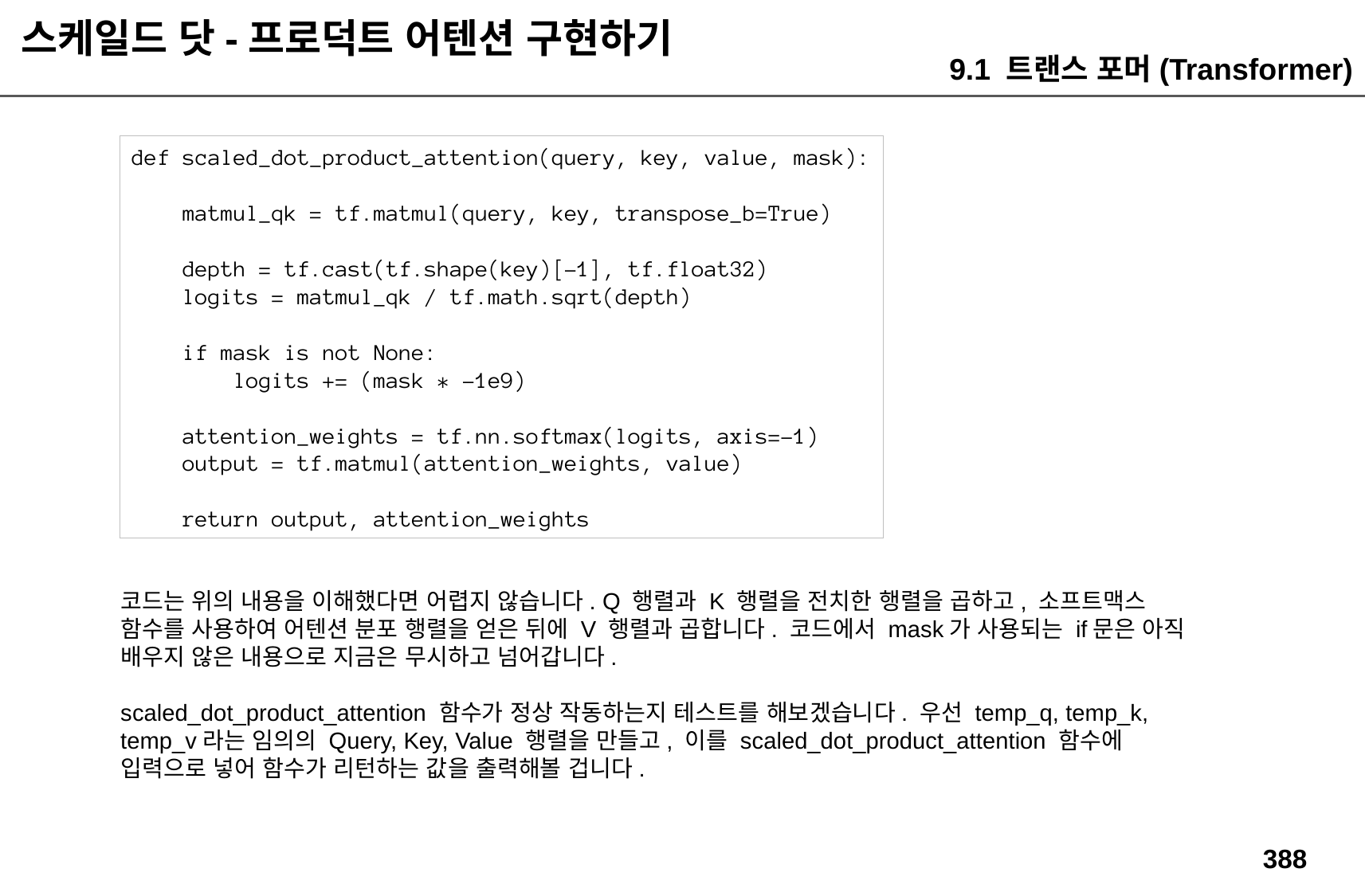

스케일드 닷-프로덕트 어텐션 구현하기
9.1 트랜스 포머(Transformer)
def scaled_dot_product_attention(query, key, value, mask):

    matmul_qk = tf.matmul(query, key, transpose_b=True)

    depth = tf.cast(tf.shape(key)[-1], tf.float32)
    logits = matmul_qk / tf.math.sqrt(depth)

    if mask is not None:
        logits += (mask * -1e9)

    attention_weights = tf.nn.softmax(logits, axis=-1)
    output = tf.matmul(attention_weights, value)

    return output, attention_weights
코드는 위의 내용을 이해했다면 어렵지 않습니다. Q 행렬과 K 행렬을 전치한 행렬을 곱하고, 소프트맥스 함수를 사용하여 어텐션 분포 행렬을 얻은 뒤에 V 행렬과 곱합니다. 코드에서 mask가 사용되는 if문은 아직 배우지 않은 내용으로 지금은 무시하고 넘어갑니다.

scaled_dot_product_attention 함수가 정상 작동하는지 테스트를 해보겠습니다. 우선 temp_q, temp_k, temp_v라는 임의의 Query, Key, Value 행렬을 만들고, 이를 scaled_dot_product_attention 함수에 입력으로 넣어 함수가 리턴하는 값을 출력해볼 겁니다.